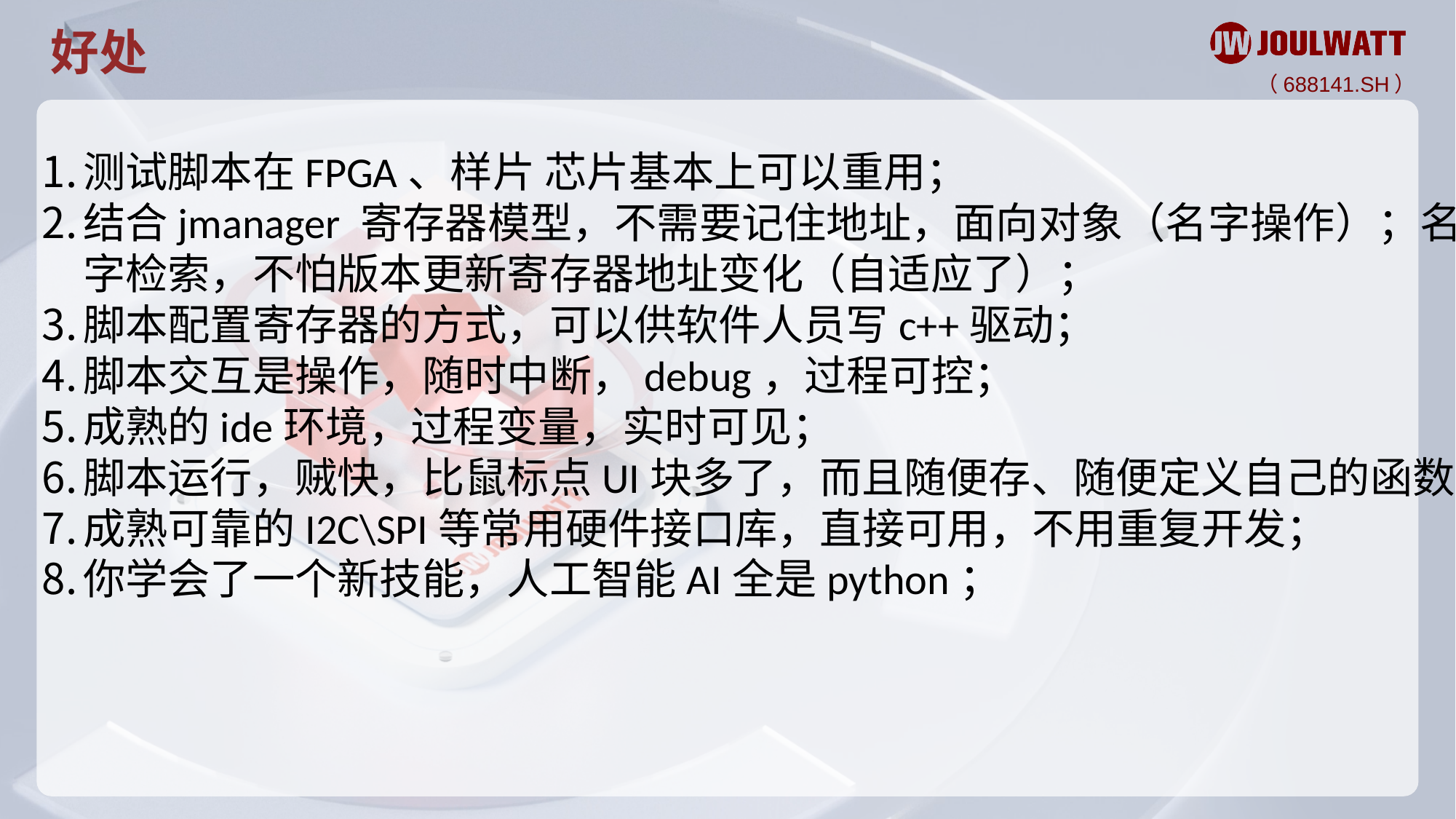

好处
测试脚本在FPGA、样片 芯片基本上可以重用；
结合jmanager 寄存器模型，不需要记住地址，面向对象（名字操作）；名字检索，不怕版本更新寄存器地址变化（自适应了）；
脚本配置寄存器的方式，可以供软件人员写c++驱动；
脚本交互是操作，随时中断，debug，过程可控；
成熟的ide环境，过程变量，实时可见；
脚本运行，贼快，比鼠标点UI块多了，而且随便存、随便定义自己的函数;
成熟可靠的I2C\SPI等常用硬件接口库，直接可用，不用重复开发；
你学会了一个新技能，人工智能AI全是python；